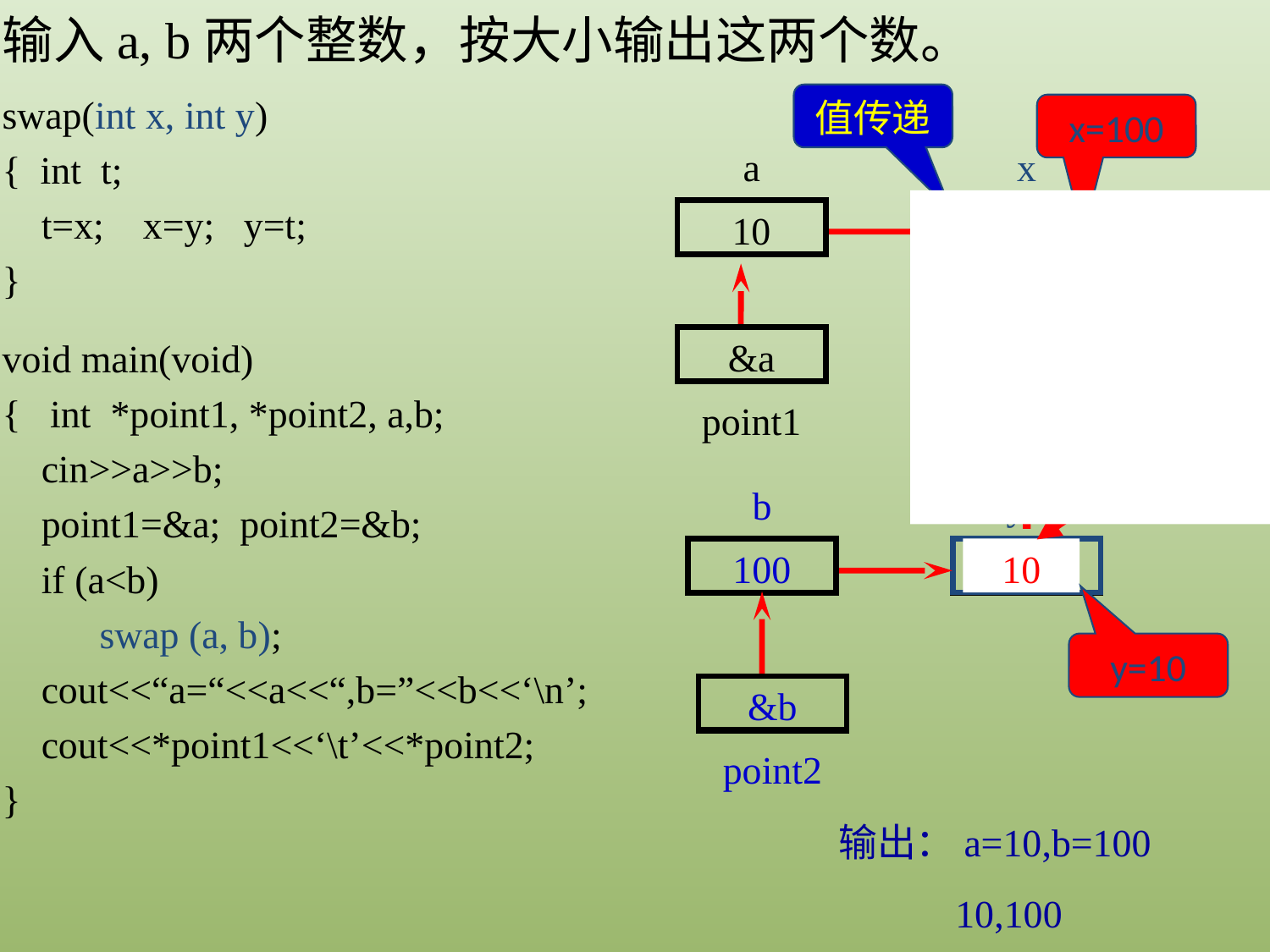

输入a, b两个整数，按大小输出这两个数。
swap(int x, int y)
{  int  t;
    t=x;    x=y;   y=t;
}
值传递
x=100
x

10
y

100
a

10

&a
point1

100

t

void main(void)
{   int  *point1, *point2, a,b;
    cin>>a>>b;
    point1=&a;  point2=&b;
    if (a<b)
          swap (a, b);
    cout<<“a=“<<a<<“,b=”<<b<<‘\n’;
    cout<<*point1<<‘\t’<<*point2;
}
10

b

100

&b
point2
10
y=10
输出：a=10,b=100
            10,100
429